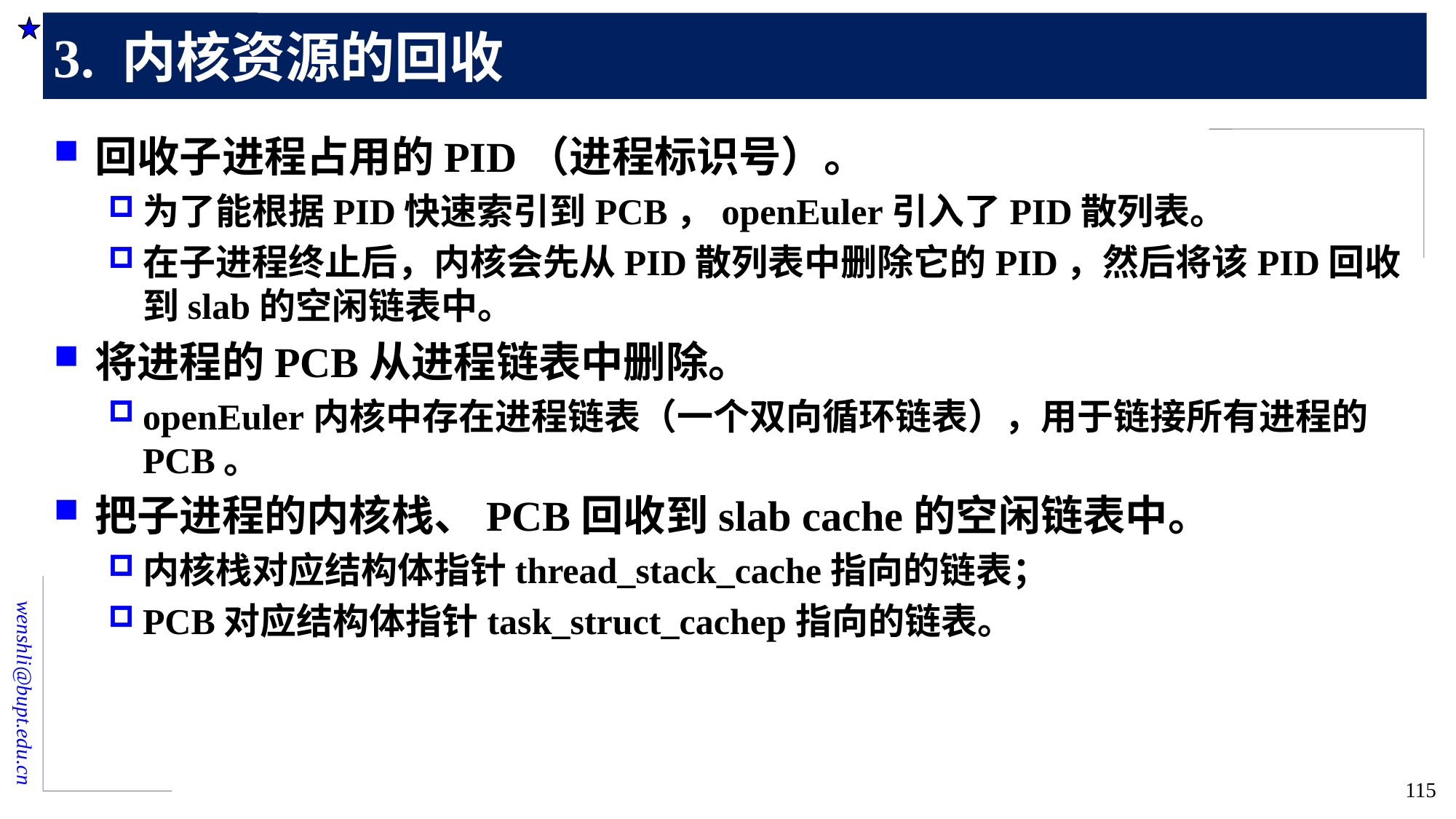

# 3. 内核资源的回收
回收子进程占用的PID（进程标识号）。
为了能根据PID快速索引到PCB，openEuler引入了PID散列表。
在子进程终止后，内核会先从PID散列表中删除它的PID，然后将该PID回收到slab的空闲链表中。
将进程的PCB从进程链表中删除。
openEuler内核中存在进程链表（一个双向循环链表），用于链接所有进程的PCB。
把子进程的内核栈、PCB回收到slab cache的空闲链表中。
内核栈对应结构体指针thread_stack_cache指向的链表；
PCB对应结构体指针task_struct_cachep指向的链表。
115